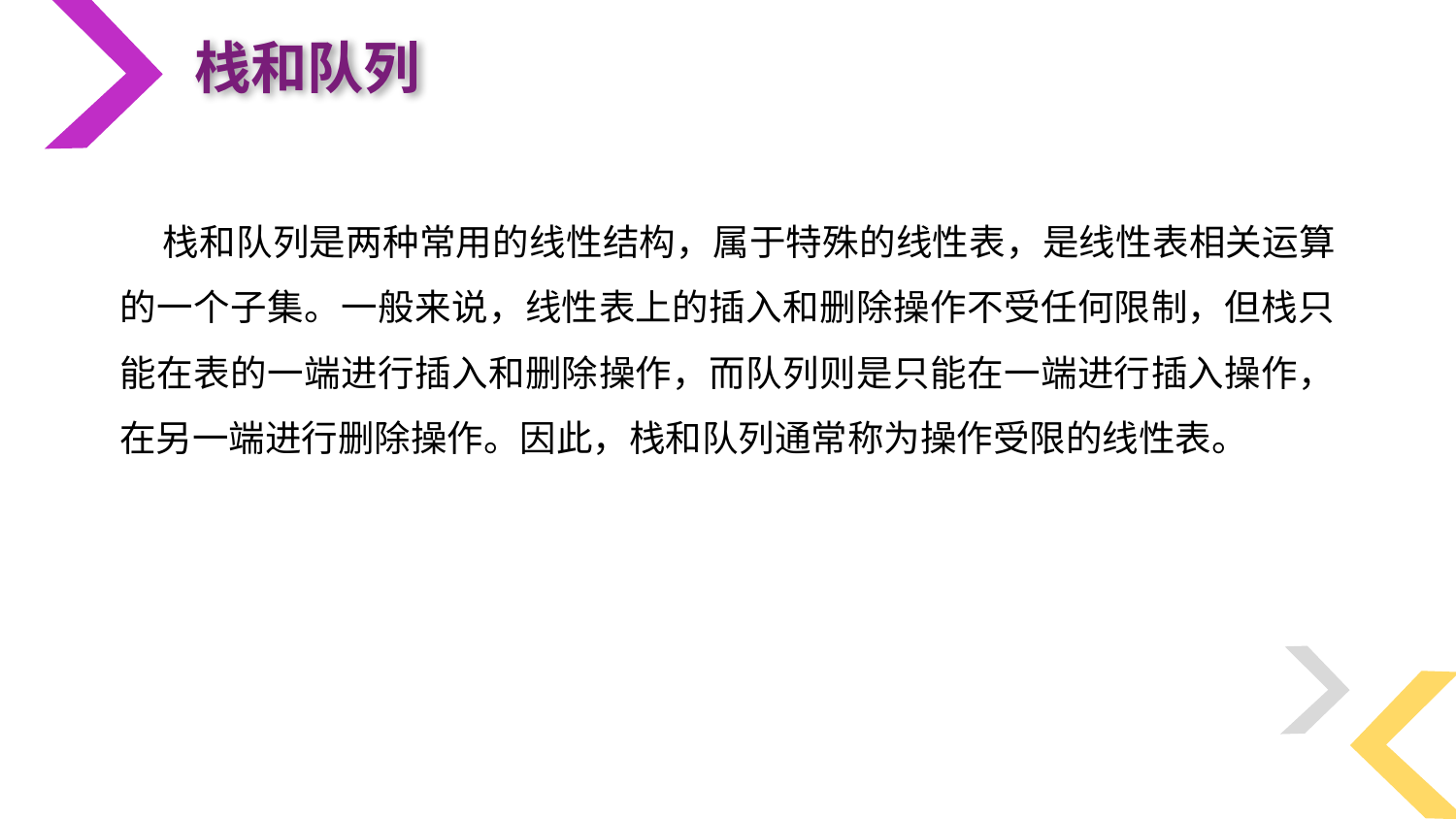

栈和队列
    栈和队列是两种常用的线性结构，属于特殊的线性表，是线性表相关运算的一个子集。一般来说，线性表上的插入和删除操作不受任何限制，但栈只能在表的一端进行插入和删除操作，而队列则是只能在一端进行插入操作，在另一端进行删除操作。因此，栈和队列通常称为操作受限的线性表。